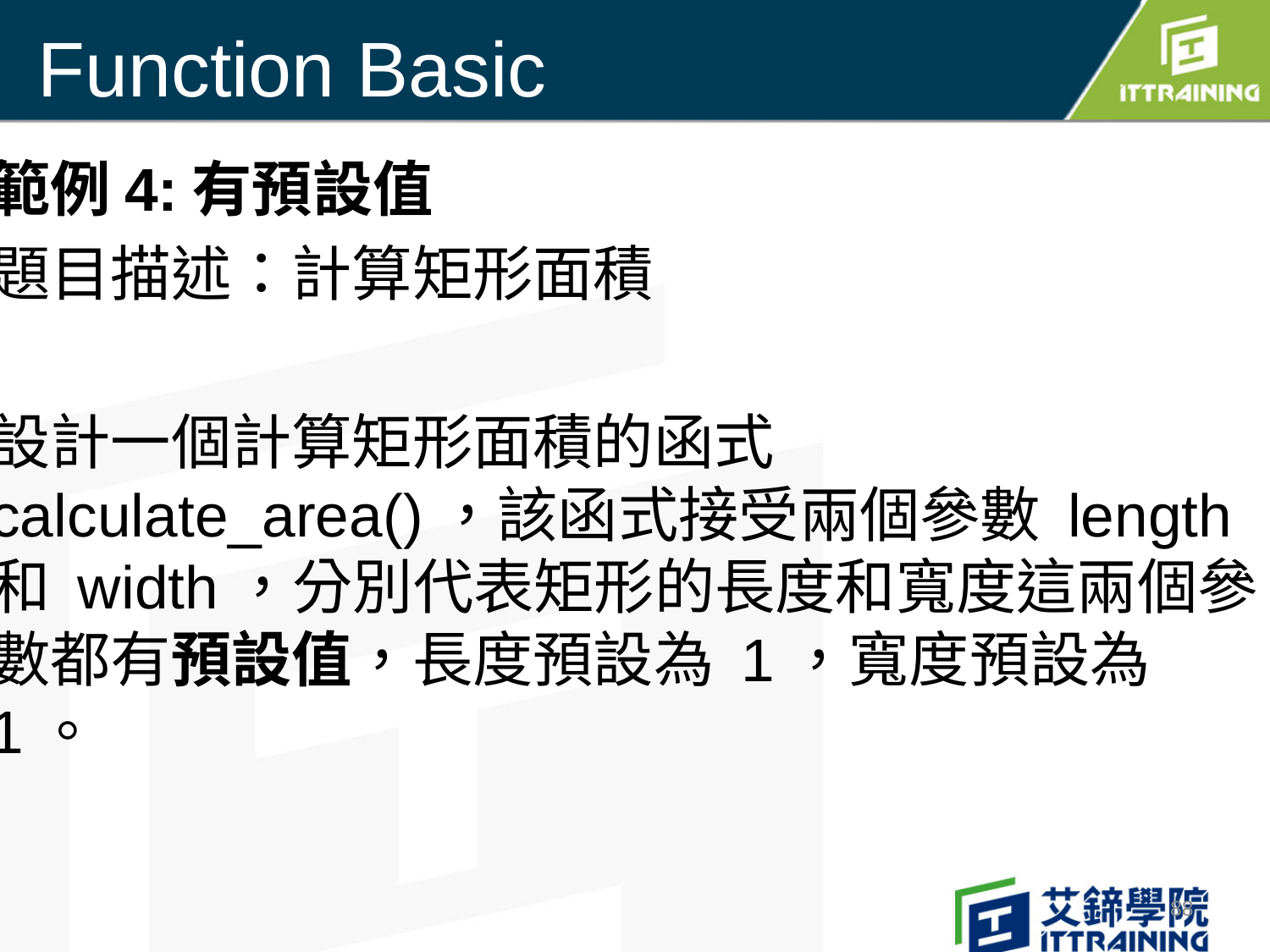

# Function Basic
範例4:有預設值
題目描述：計算矩形面積

設計一個計算矩形面積的函式 calculate_area()，該函式接受兩個參數 length 和 width，分別代表矩形的長度和寬度這兩個參數都有預設值，長度預設為 1，寬度預設為 1。
88